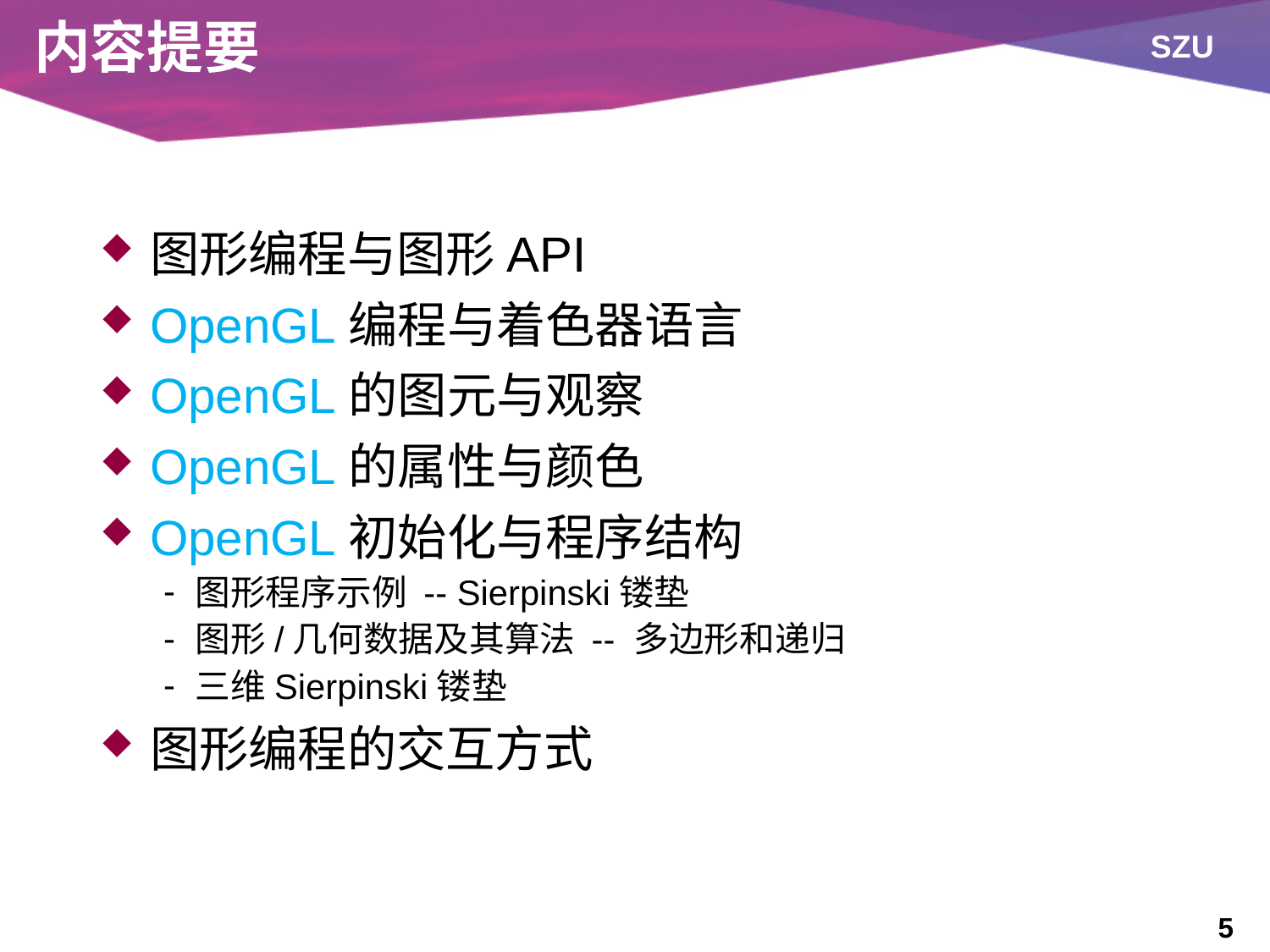

# 内容提要

图形编程与图形API
OpenGL编程与着色器语言
OpenGL的图元与观察
OpenGL的属性与颜色
OpenGL初始化与程序结构
图形程序示例 -- Sierpinski镂垫
图形/几何数据及其算法 -- 多边形和递归
三维Sierpinski镂垫
图形编程的交互方式

5